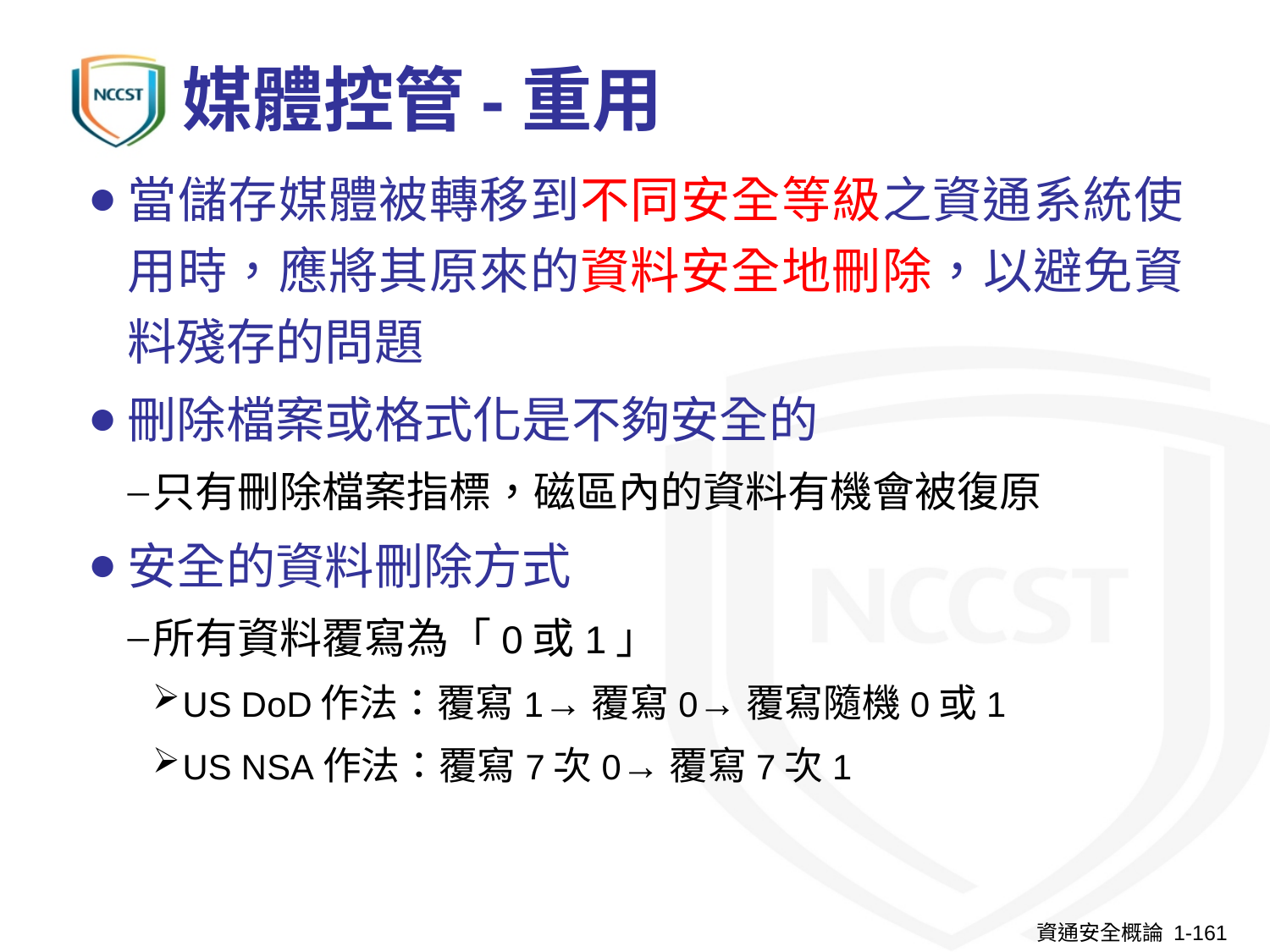

# 媒體控管-重用
當儲存媒體被轉移到不同安全等級之資通系統使用時，應將其原來的資料安全地刪除，以避免資料殘存的問題
刪除檔案或格式化是不夠安全的
只有刪除檔案指標，磁區內的資料有機會被復原
安全的資料刪除方式
所有資料覆寫為「0或1」
US DoD作法：覆寫1→覆寫0→覆寫隨機0或1
US NSA作法：覆寫7次0→覆寫7次1